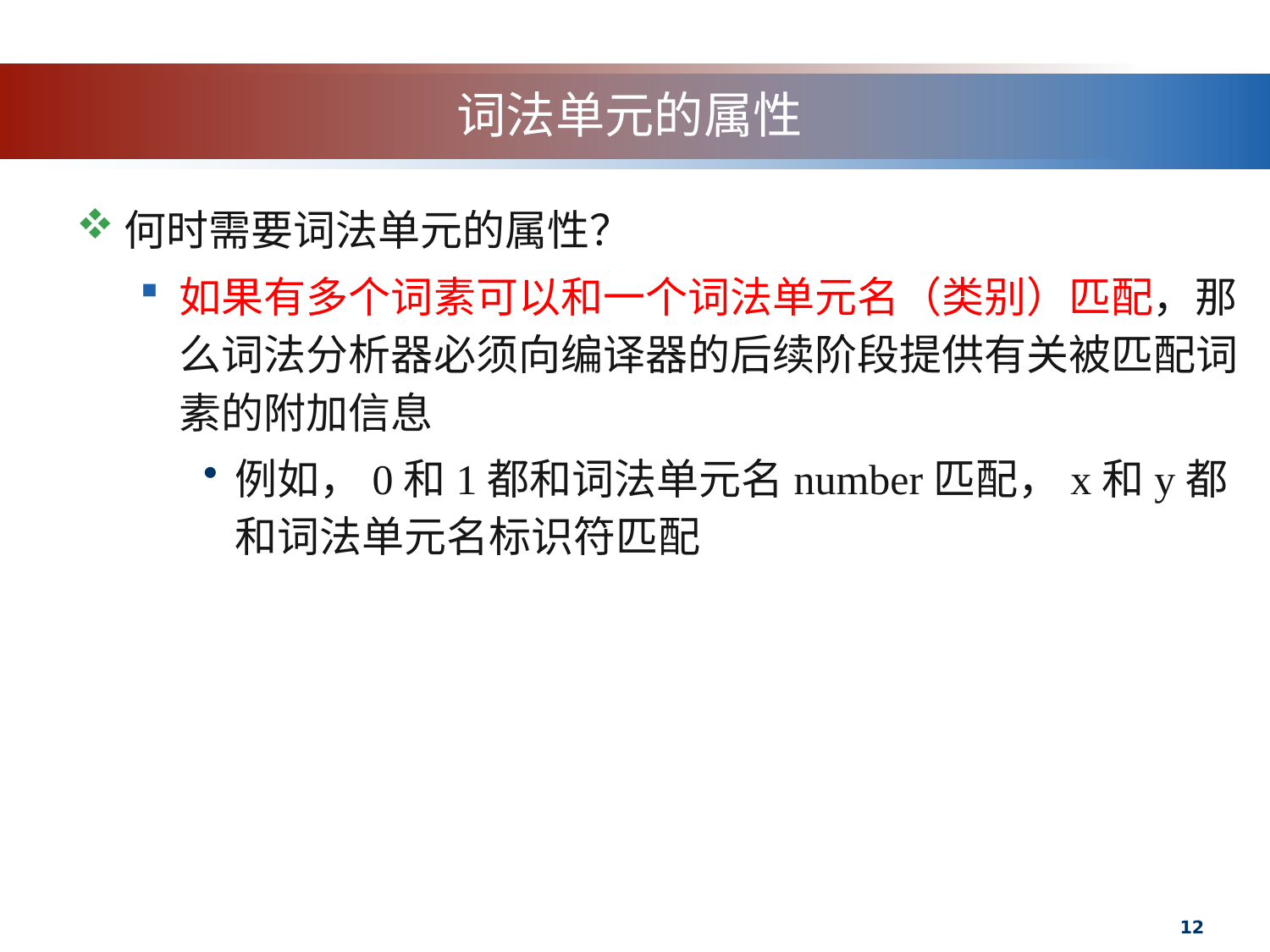

# 词法单元的属性
何时需要词法单元的属性？
如果有多个词素可以和一个词法单元名（类别）匹配，那么词法分析器必须向编译器的后续阶段提供有关被匹配词素的附加信息
例如，0和1都和词法单元名number匹配，x和y都和词法单元名标识符匹配
12